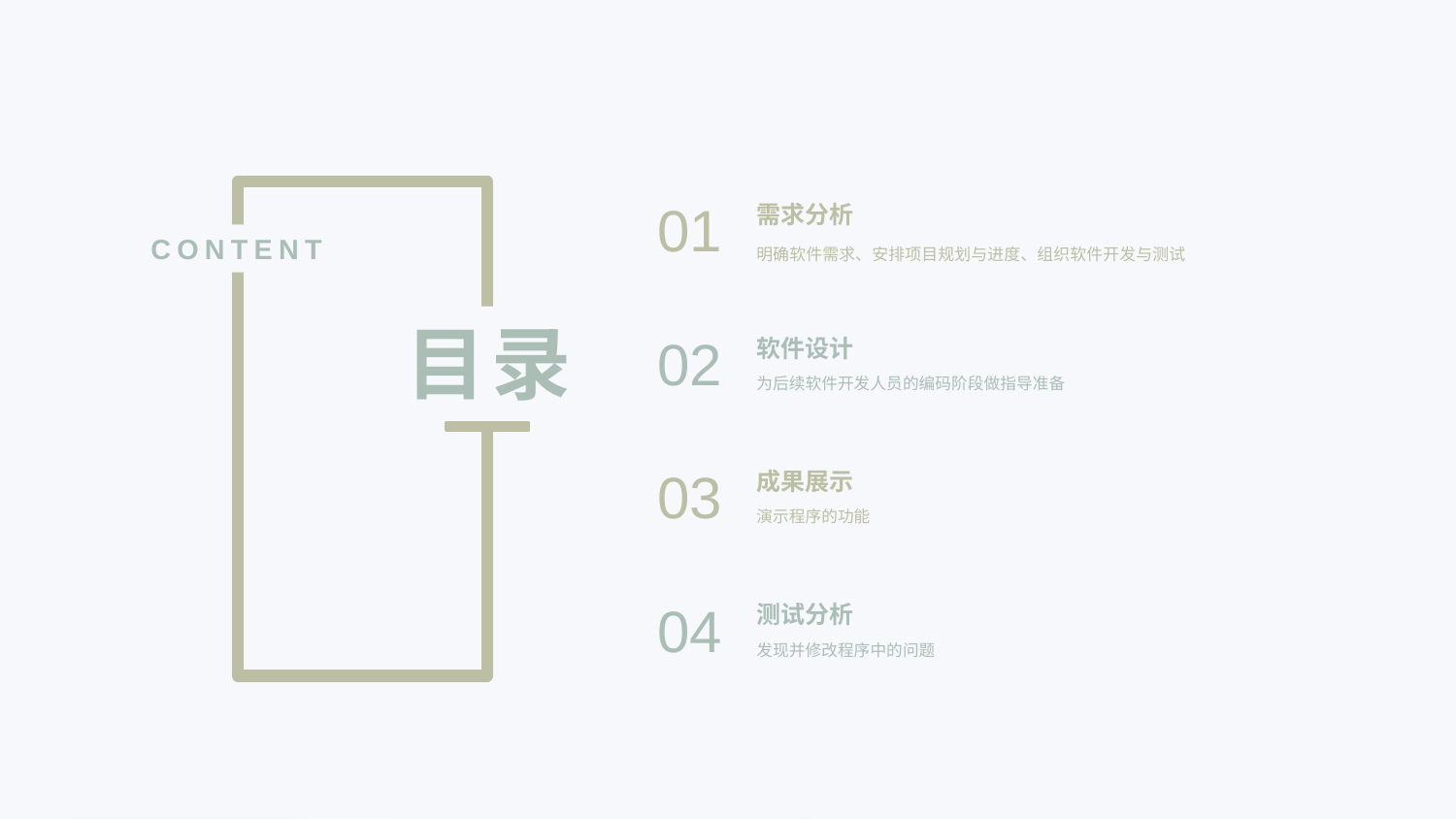

CONTENT
目录

01
需求分析
明确软件需求、安排项目规划与进度、组织软件开发与测试
02
软件设计
为后续软件开发人员的编码阶段做指导准备
03
成果展示
演示程序的功能
04
测试分析
发现并修改程序中的问题